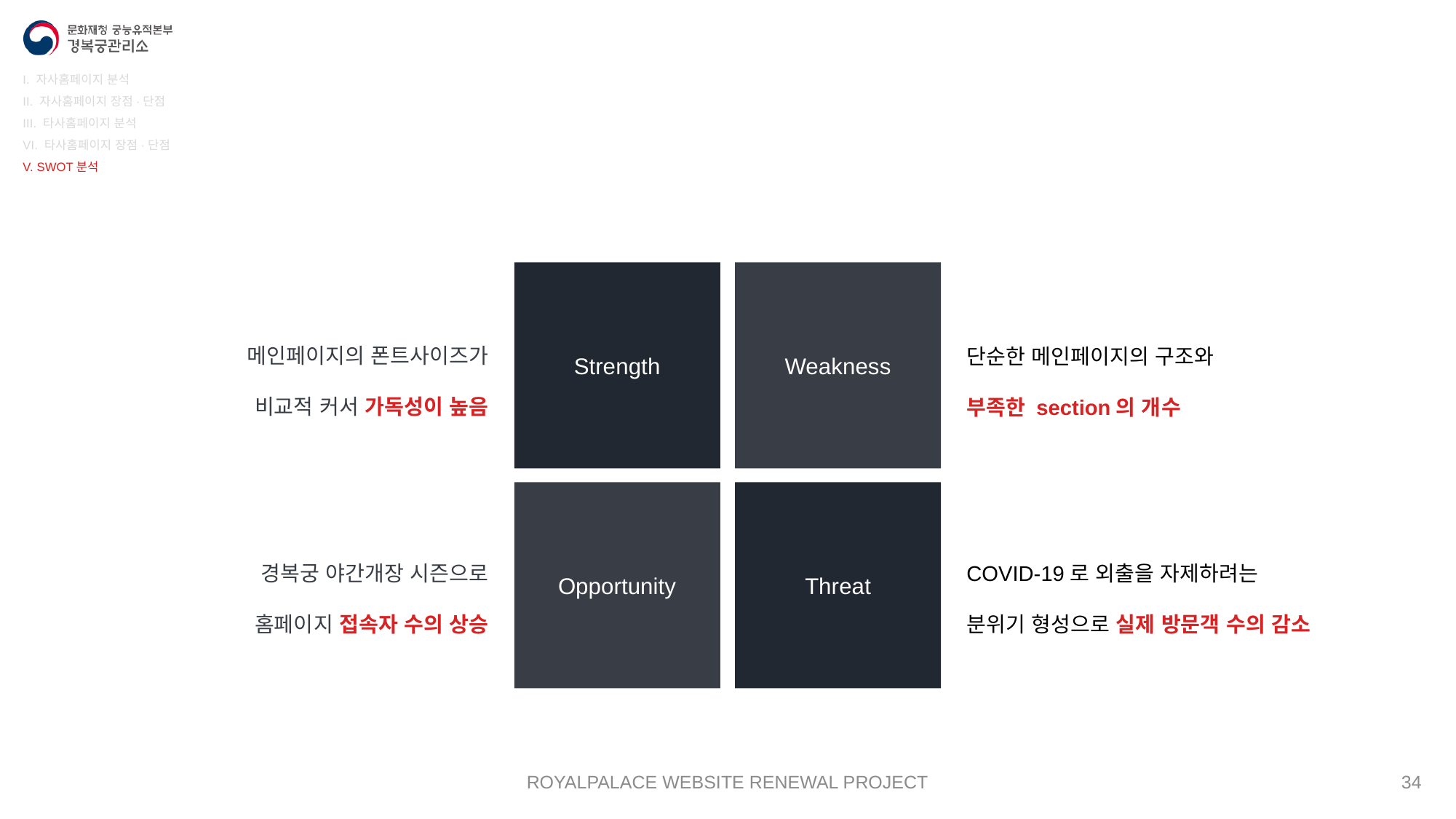

I. 자사홈페이지 분석
II. 자사홈페이지 장점·단점
III. 타사홈페이지 분석
VI. 타사홈페이지 장점·단점
V. SWOT분석
Strength
Weakness
메인페이지의 폰트사이즈가
비교적 커서 가독성이 높음
단순한 메인페이지의 구조와
부족한 section의 개수
Opportunity
Threat
COVID-19로 외출을 자제하려는
분위기 형성으로 실제 방문객 수의 감소
경복궁 야간개장 시즌으로
홈페이지 접속자 수의 상승
ROYALPALACE WEBSITE RENEWAL PROJECT
34